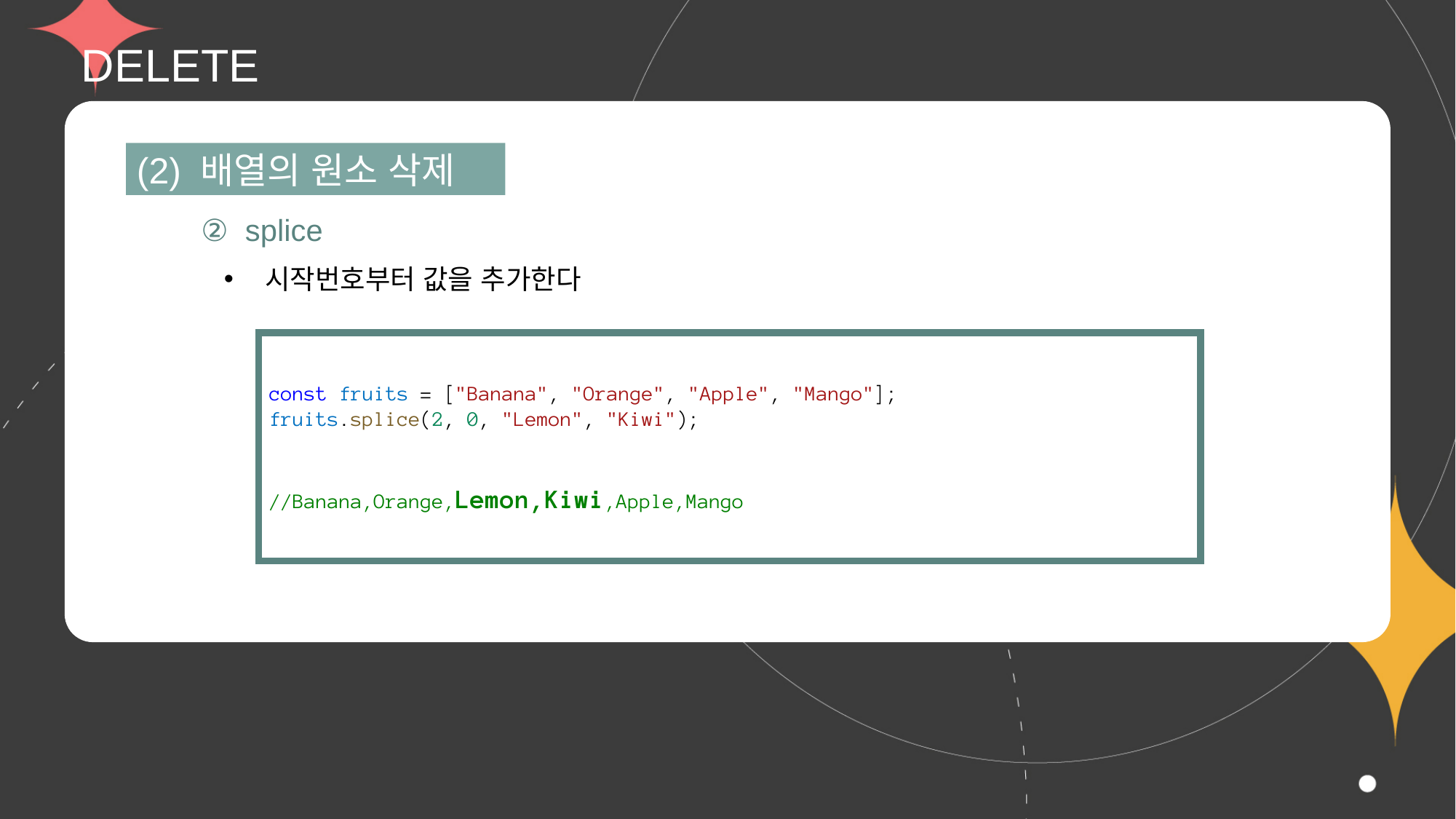

# DELETE
(2) 배열의 원소 삭제
②  splice
시작번호부터 값을 추가한다
const fruits = ["Banana", "Orange", "Apple", "Mango"];
fruits.splice(2, 0, "Lemon", "Kiwi");

//Banana,Orange,Lemon,Kiwi,Apple,Mango